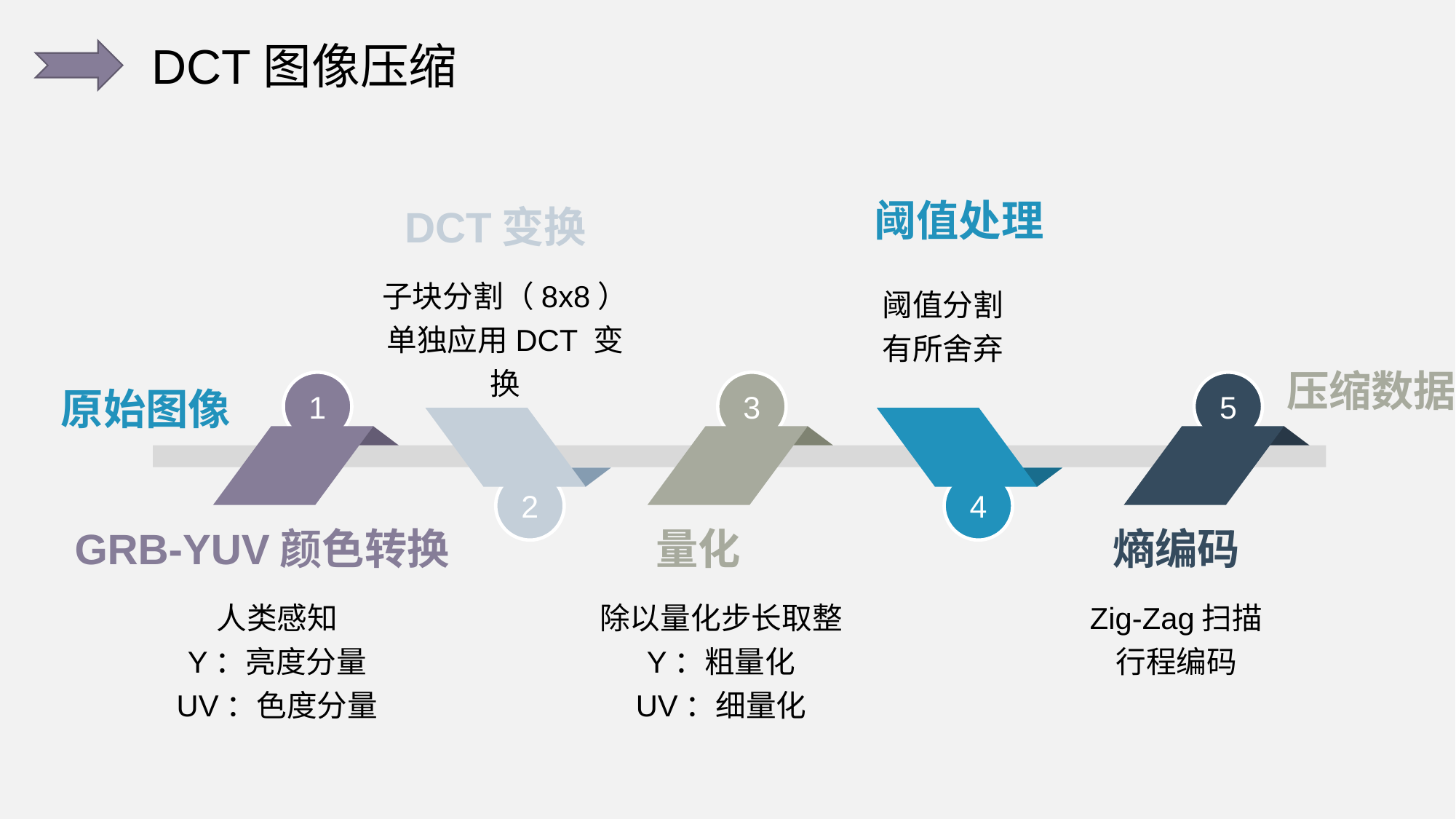

DCT图像压缩

阈值处理
阈值分割
有所舍弃

4
DCT变换
子块分割（8x8）单独应用DCT 变换

2
1

GRB-YUV颜色转换
人类感知
Y：亮度分量
UV：色度分量
3

量化
除以量化步长取整
Y：粗量化
UV：细量化
5

熵编码
Zig-Zag扫描
行程编码
压缩数据

原始图像